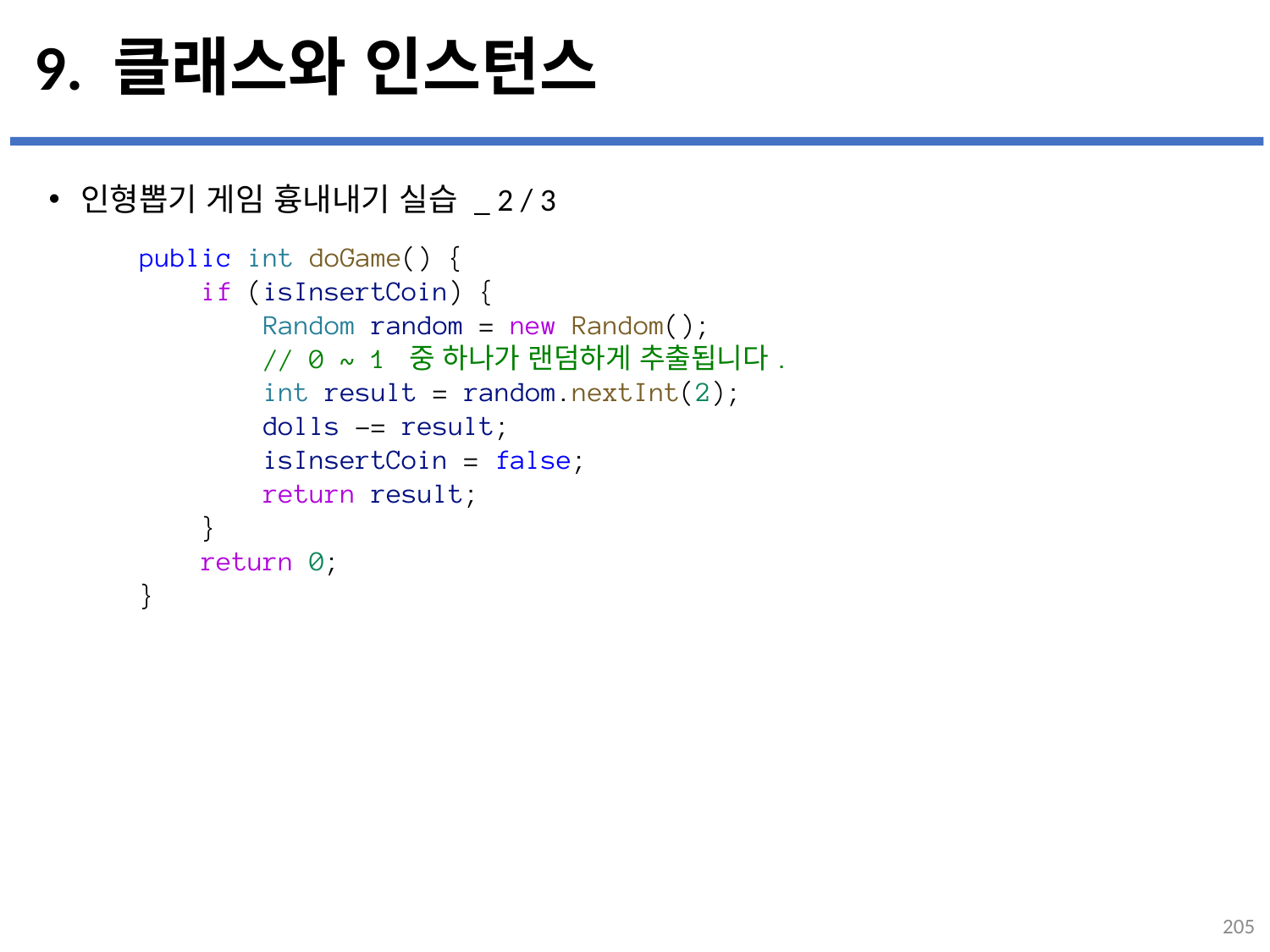

# 9. 클래스와 인스턴스
인형뽑기 게임 흉내내기 실습 _ 2 / 3
...

설명
    public int doGame() {
        if (isInsertCoin) {
            Random random = new Random();
            // 0 ~ 1 중 하나가 랜덤하게 추출됩니다.
            int result = random.nextInt(2);
            dolls -= result;
            isInsertCoin = false;
            return result;
        }
        return 0;
    }
205